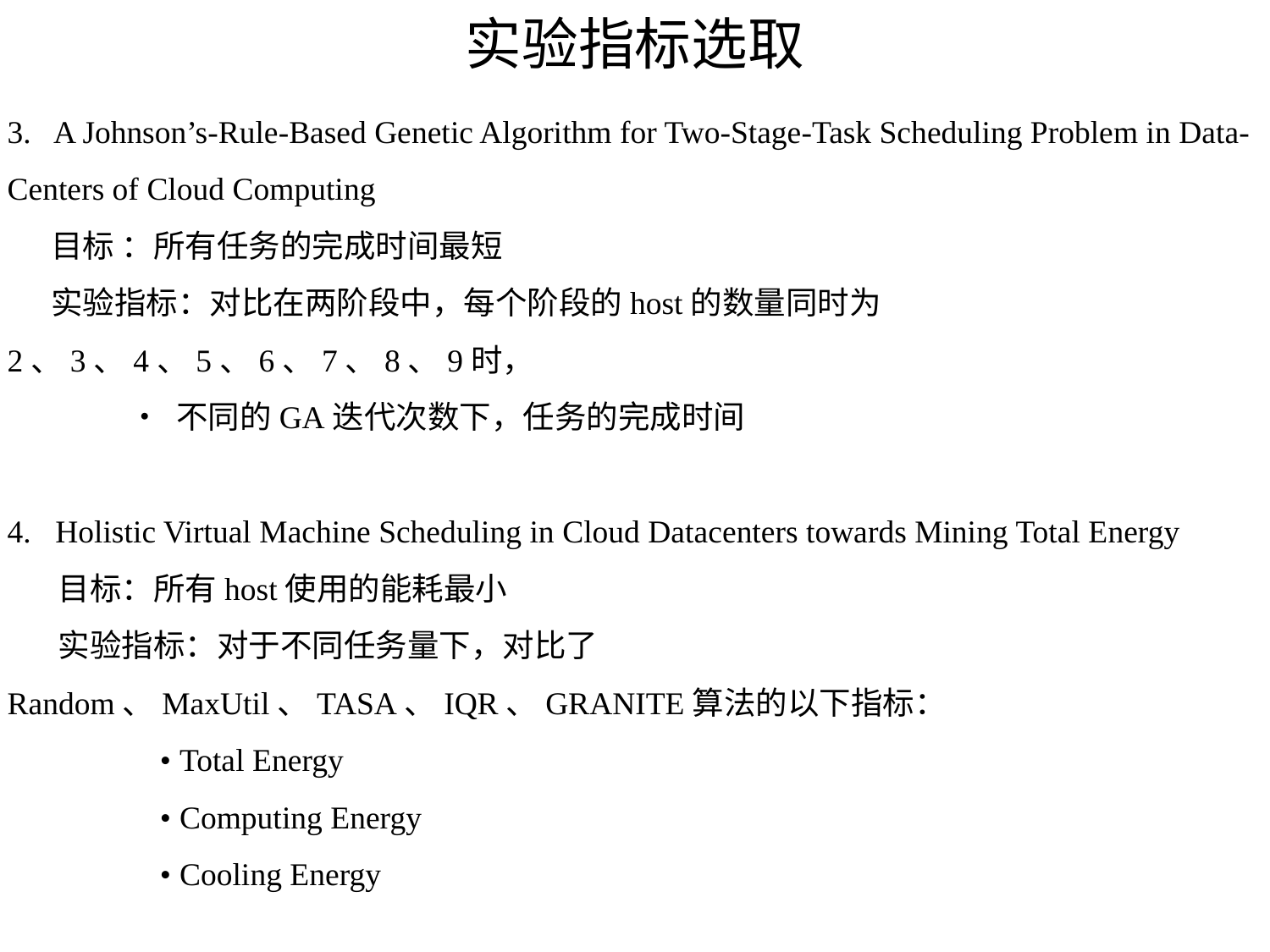

# 实验指标选取
3.   A Johnson’s-Rule-Based Genetic Algorithm for Two-Stage-Task Scheduling Problem in Data-Centers of Cloud Computing
     目标 ：所有任务的完成时间最短
     实验指标：对比在两阶段中，每个阶段的host的数量同时为2、3、4、5、6、7、8、9时，
                 • 不同的GA迭代次数下，任务的完成时间

4.   Holistic Virtual Machine Scheduling in Cloud Datacenters towards Mining Total Energy
      目标：所有host使用的能耗最小
      实验指标：对于不同任务量下，对比了Random、MaxUtil、TASA、IQR、GRANITE算法的以下指标：
                   • Total Energy
                   • Computing Energy
                   • Cooling Energy